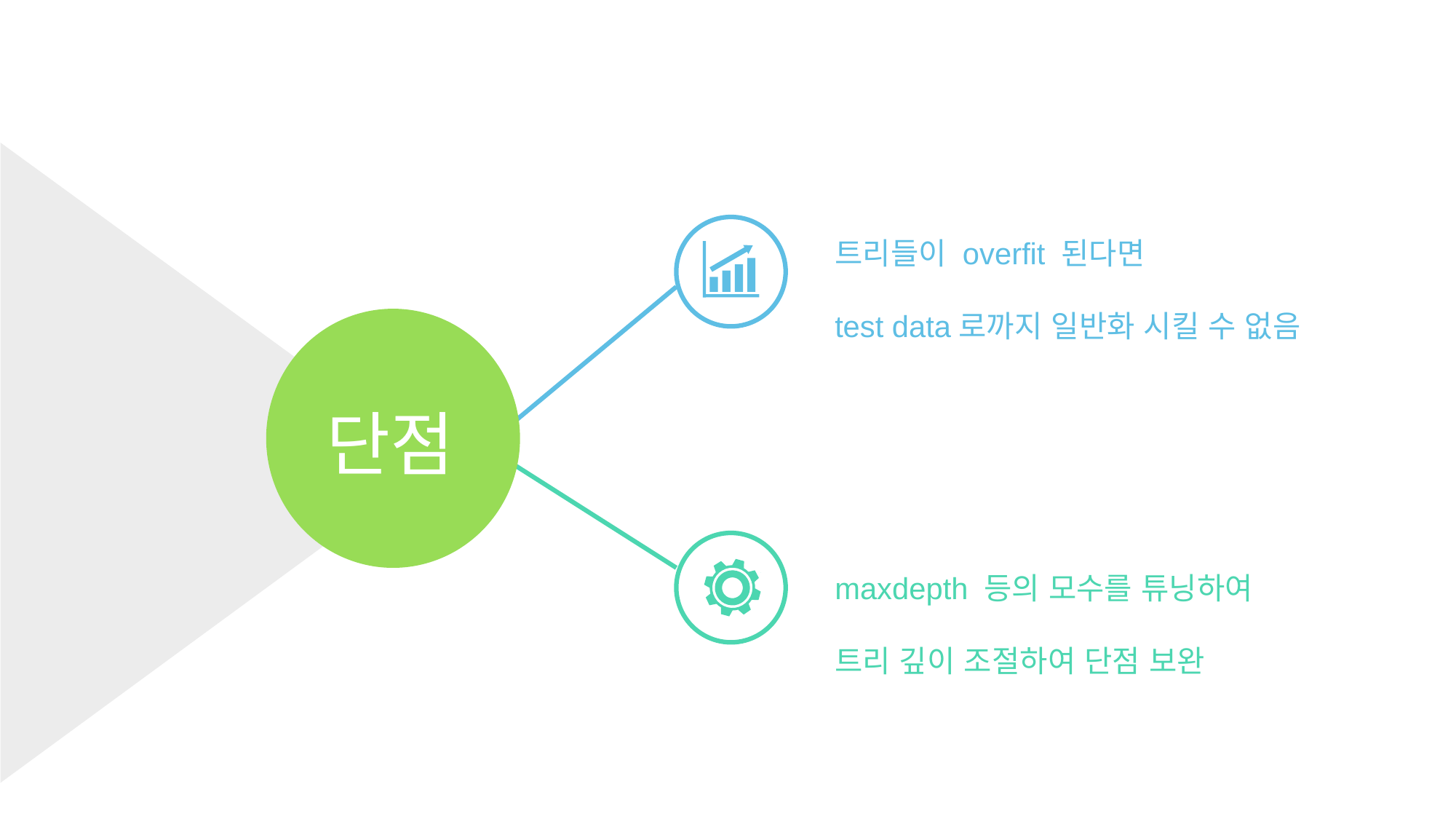

트리들이 overfit 된다면
test data로까지 일반화 시킬 수 없음

단점
maxdepth 등의 모수를 튜닝하여
트리 깊이 조절하여 단점 보완